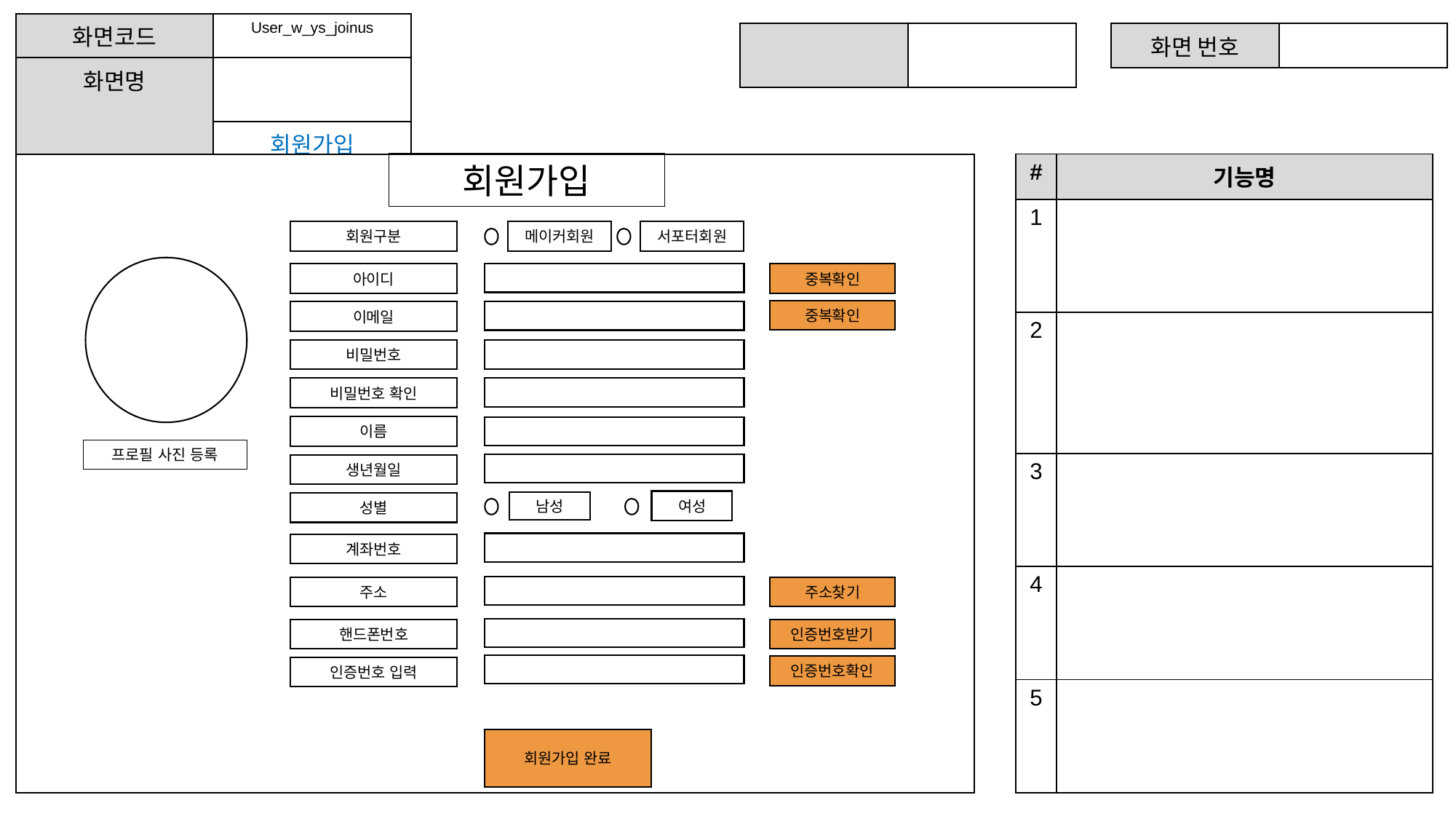

| 화면코드 | User\_w\_ys\_joinus |
| --- | --- |
| 화면명 |  |
|  | 회원가입 |
|  |  |
| --- | --- |
| 화면 번호 |  |
| --- | --- |
회원가입

| # | 기능명 |
| --- | --- |
| 1 |  |
| 2 |  |
| 3 |  |
| 4 |  |
| 5 |  |

회원구분

메이커회원

서포터회원

중복확인

아이디

중복확인

이메일

비밀번호

비밀번호 확인

이름

프로필 사진 등록

생년월일

여성
남성

성별

계좌번호

주소

주소찾기

핸드폰번호

인증번호받기

인증번호확인

인증번호 입력

회원가입 완료